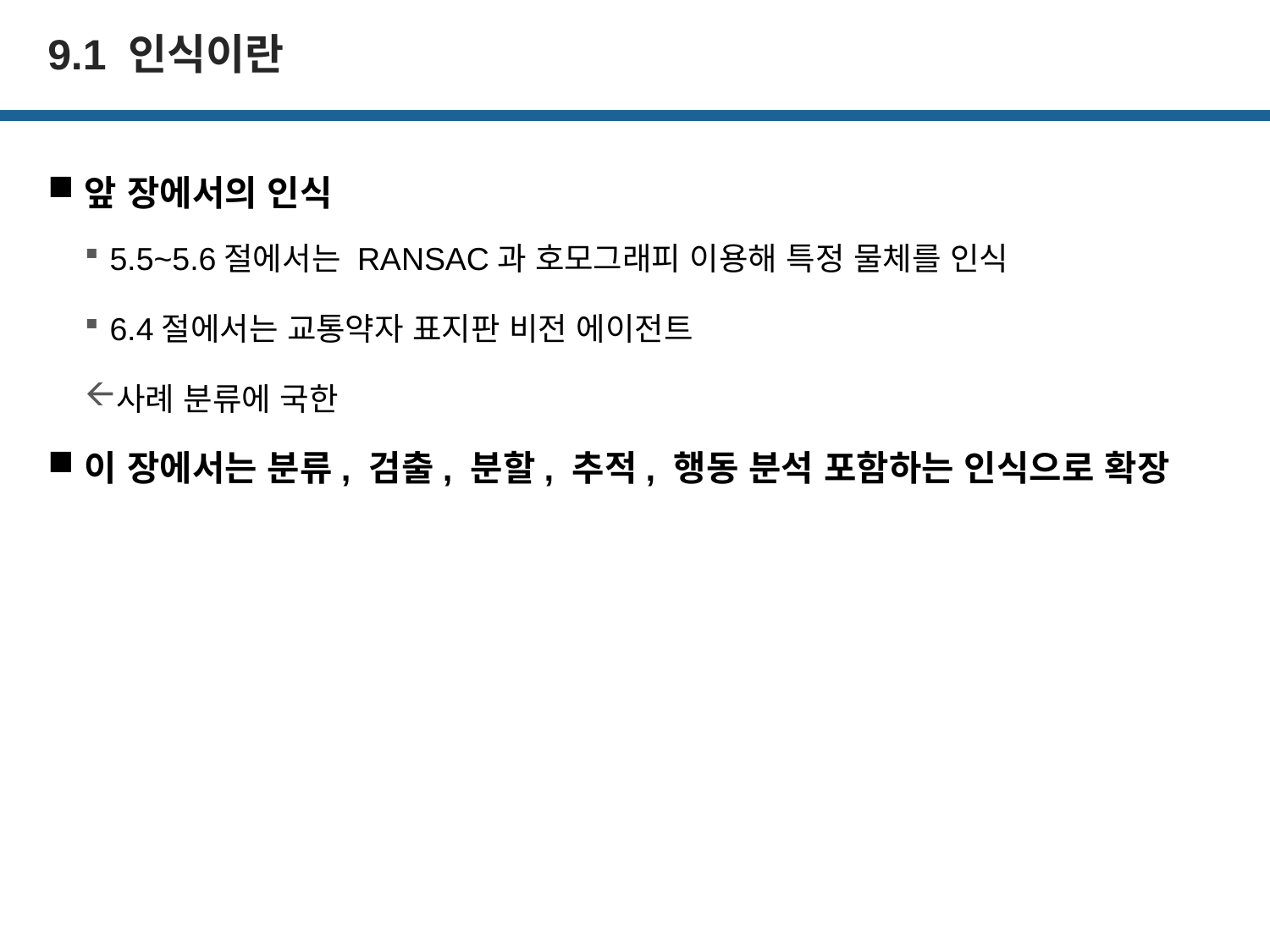

# 9.1 인식이란
앞 장에서의 인식
5.5~5.6절에서는 RANSAC과 호모그래피 이용해 특정 물체를 인식
6.4절에서는 교통약자 표지판 비전 에이전트
사례 분류에 국한
이 장에서는 분류, 검출, 분할, 추적, 행동 분석 포함하는 인식으로 확장